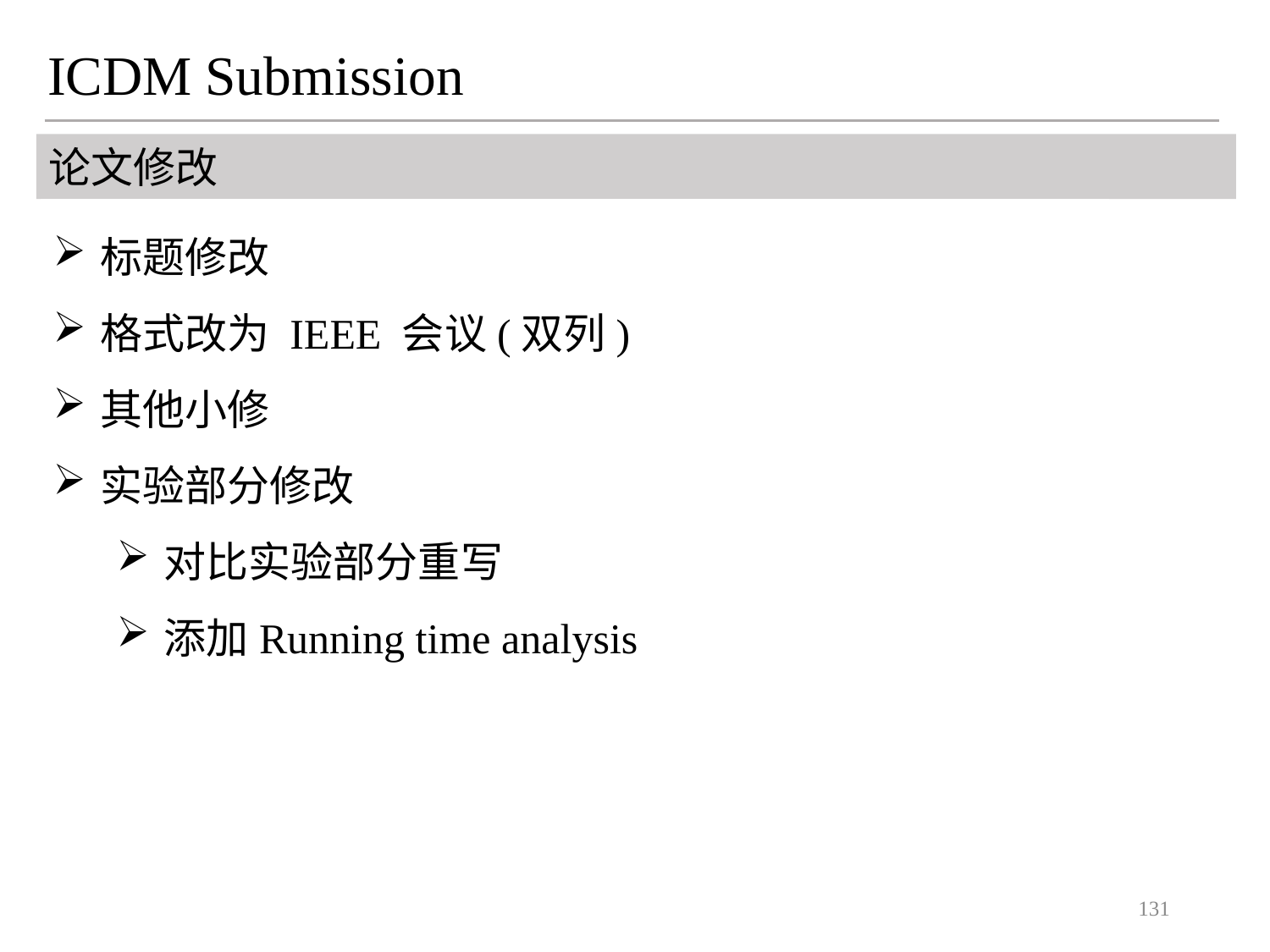

ICDM Submission
论文修改

标题修改
格式改为 IEEE 会议(双列)
其他小修
实验部分修改
对比实验部分重写
添加Running time analysis

131